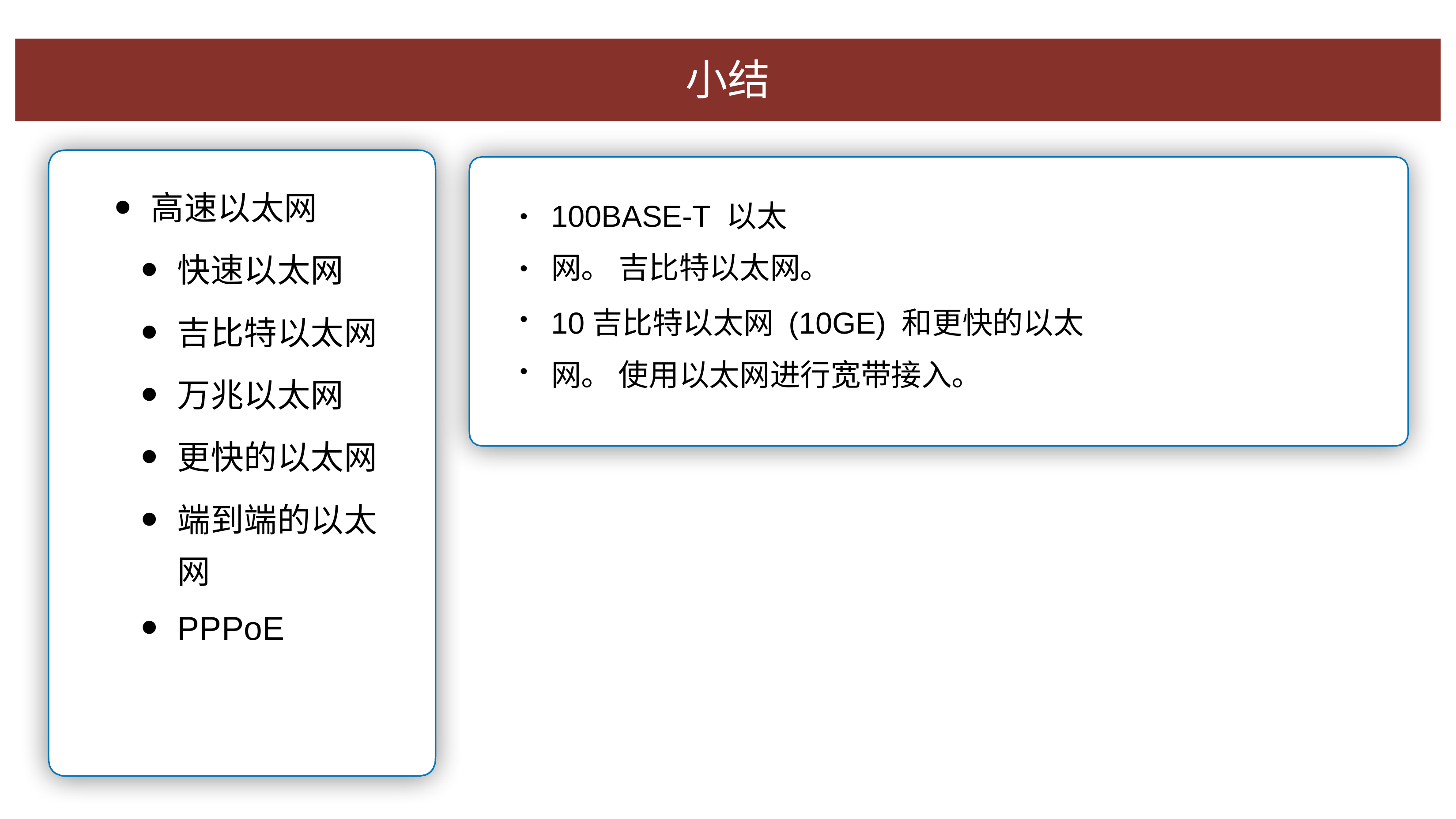

⼩结

100BASE-T 以太⽹。 吉⽐特以太⽹。
10吉⽐特以太⽹ (10GE) 和更快的以太⽹。 使⽤以太⽹进⾏宽带接⼊。
⾼速以太⽹
快速以太⽹
吉⽐特以太⽹
万兆以太⽹
更快的以太⽹
端到端的以太
⽹
PPPoE
•
•
•
•